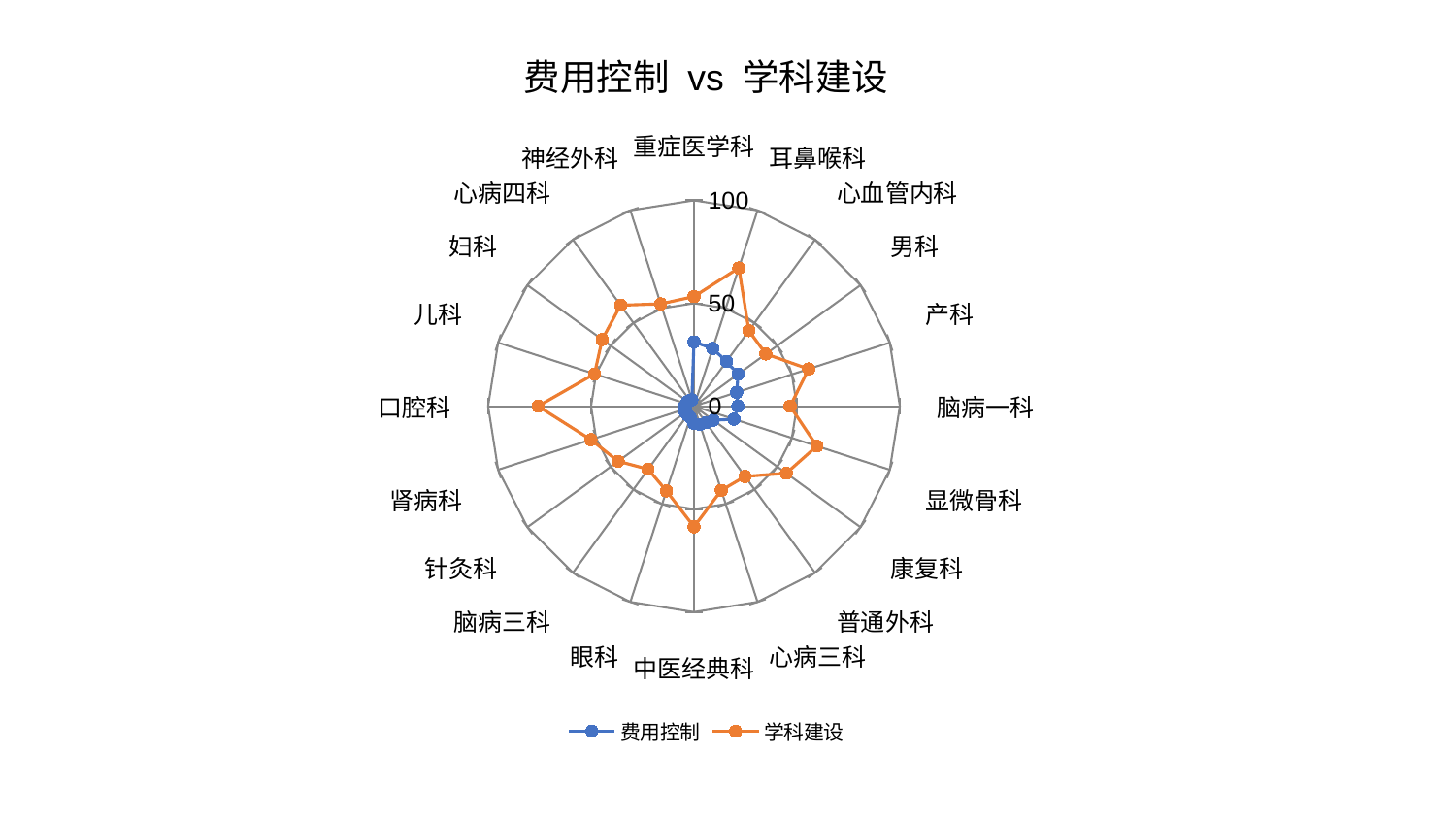

### Chart: 费用控制 vs 学科建设

| Category | 费用控制 | 学科建设 |
|---|---|---|
| 重症医学科 | 31.28968040351406 | 53.281780713988944 |
| 耳鼻喉科 | 29.505770841879716 | 70.61538706815759 |
| 心血管内科 | 26.85936069338884 | 45.385678550129725 |
| 男科 | 26.504291245890048 | 43.155303947580535 |
| 产科 | 21.848520456399132 | 58.55809721885897 |
| 脑病一科 | 21.33852592704448 | 46.716340394555594 |
| 显微骨科 | 20.459089746908692 | 62.7865310464075 |
| 康复科 | 11.614162305351751 | 55.444680273718106 |
| 普通外科 | 9.930393992138391 | 42.20836980178239 |
| 心病三科 | 9.315932396699301 | 42.991078177273714 |
| 中医经典科 | 8.442827661581088 | 58.619301094611735 |
| 眼科 | 5.807732916892778 | 43.28349009388873 |
| 脑病三科 | 5.305186709509818 | 37.85775229591353 |
| 针灸科 | 5.194408277305425 | 45.5346991777192 |
| 肾病科 | 4.778331655686751 | 52.63509506584947 |
| 口腔科 | 4.373660004937506 | 75.74546071219318 |
| 儿科 | 3.8384311270264195 | 50.807574686892444 |
| 妇科 | 3.7510861684918284 | 55.110651521667016 |
| 心病四科 | 3.276187088177812 | 60.6456536683763 |
| 神经外科 | 3.27025190323201 | 52.265622487752196 |
41